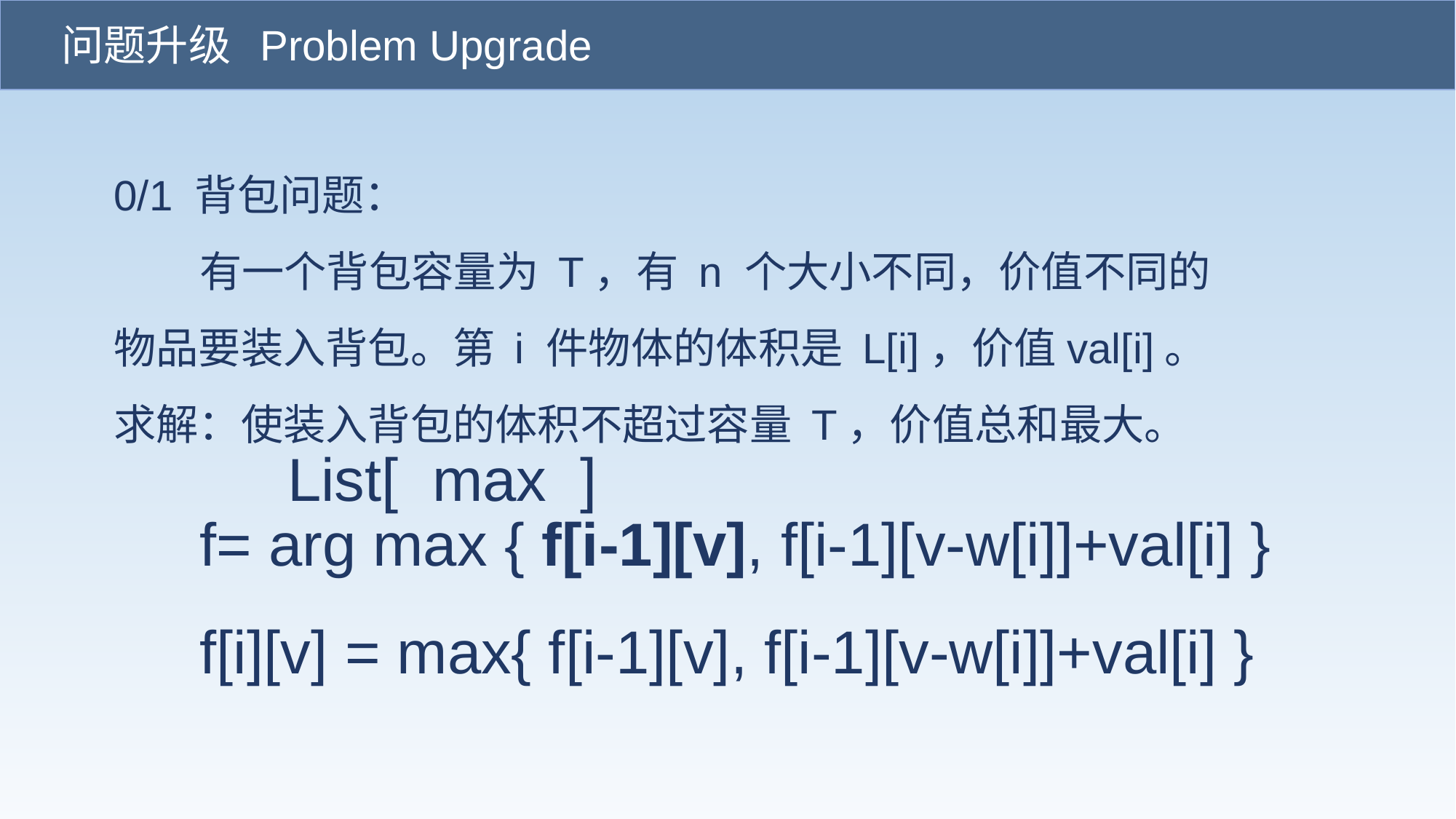

问题升级  Problem Upgrade
0/1 背包问题：
        有一个背包容量为 T，有 n 个大小不同，价值不同的物品要装入背包。第 i 件物体的体积是 L[i]，价值val[i]。
求解：使装入背包的体积不超过容量 T，价值总和最大。
List[  max  ]
 f= arg max { f[i-1][v], f[i-1][v-w[i]]+val[i] }
 f[i][v] = max{ f[i-1][v], f[i-1][v-w[i]]+val[i] }